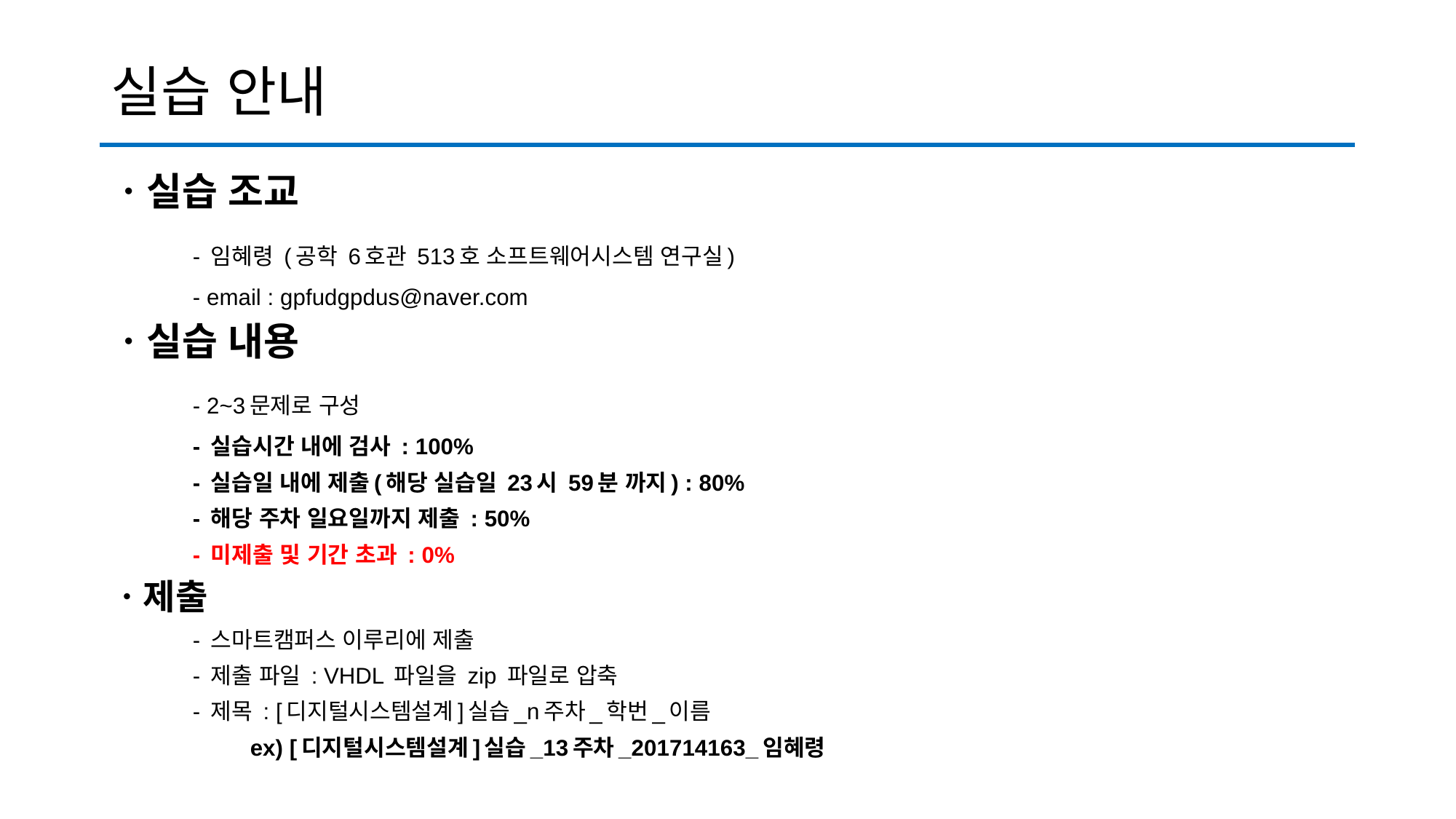

# 실습 안내
ㆍ실습 조교
	- 임혜령 (공학 6호관 513호 소프트웨어시스템 연구실)
	- email : gpfudgpdus@naver.com
ㆍ실습 내용
	- 2~3문제로 구성
	- 실습시간 내에 검사 : 100%
	- 실습일 내에 제출(해당 실습일 23시 59분 까지) : 80%
	- 해당 주차 일요일까지 제출 : 50%
	- 미제출 및 기간 초과 : 0%
ㆍ제출
	- 스마트캠퍼스 이루리에 제출
	- 제출 파일 : VHDL 파일을 zip 파일로 압축
	- 제목 : [디지털시스템설계]실습_n주차_학번_이름
	         ex) [디지털시스템설계]실습_13주차_201714163_임혜령